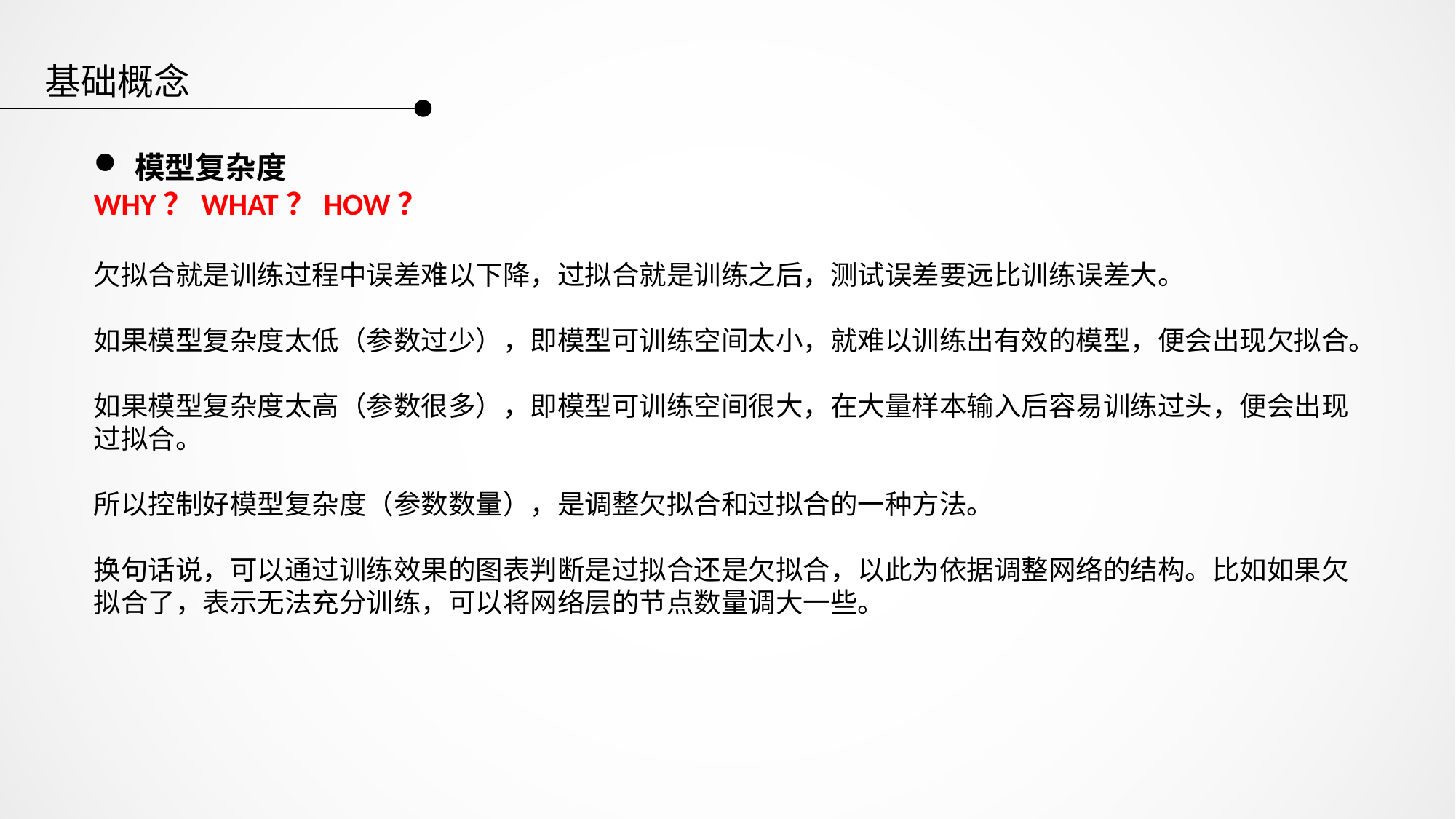

基础概念

模型复杂度
WHY？WHAT？HOW？

欠拟合就是训练过程中误差难以下降，过拟合就是训练之后，测试误差要远比训练误差大。

如果模型复杂度太低（参数过少），即模型可训练空间太小，就难以训练出有效的模型，便会出现欠拟合。

如果模型复杂度太高（参数很多），即模型可训练空间很大，在大量样本输入后容易训练过头，便会出现过拟合。

所以控制好模型复杂度（参数数量），是调整欠拟合和过拟合的一种方法。

换句话说，可以通过训练效果的图表判断是过拟合还是欠拟合，以此为依据调整网络的结构。比如如果欠拟合了，表示无法充分训练，可以将网络层的节点数量调大一些。